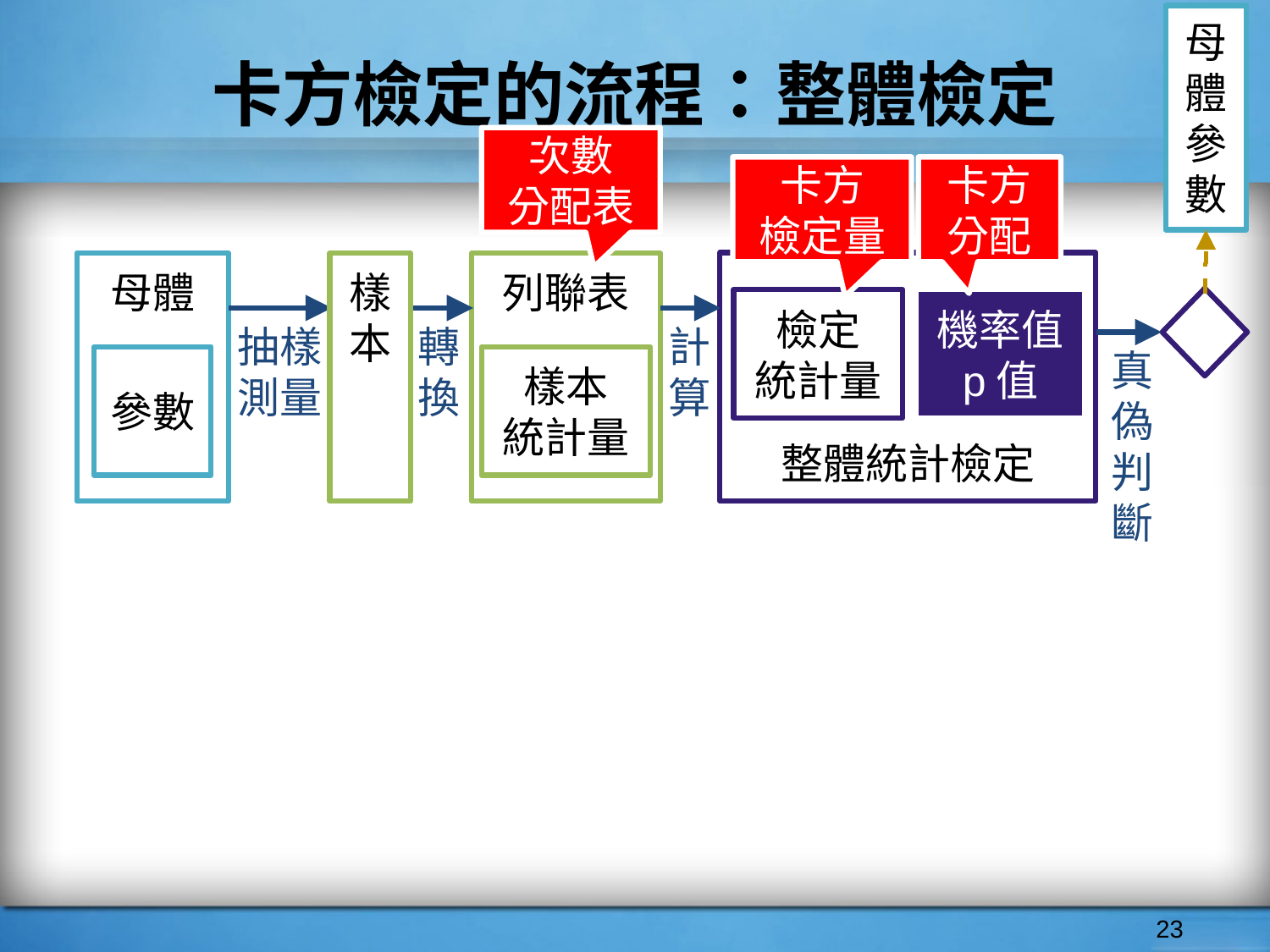

母體
參
數
# 卡方檢定的流程：整體檢定
次數
分配表
卡方
檢定量
卡方
分配
整體統計檢定
母體
樣本
列聯表

檢定
統計量
機率值
p值
抽樣
測量
轉換
計算
真
偽
判
斷
參數
樣本
統計量
23